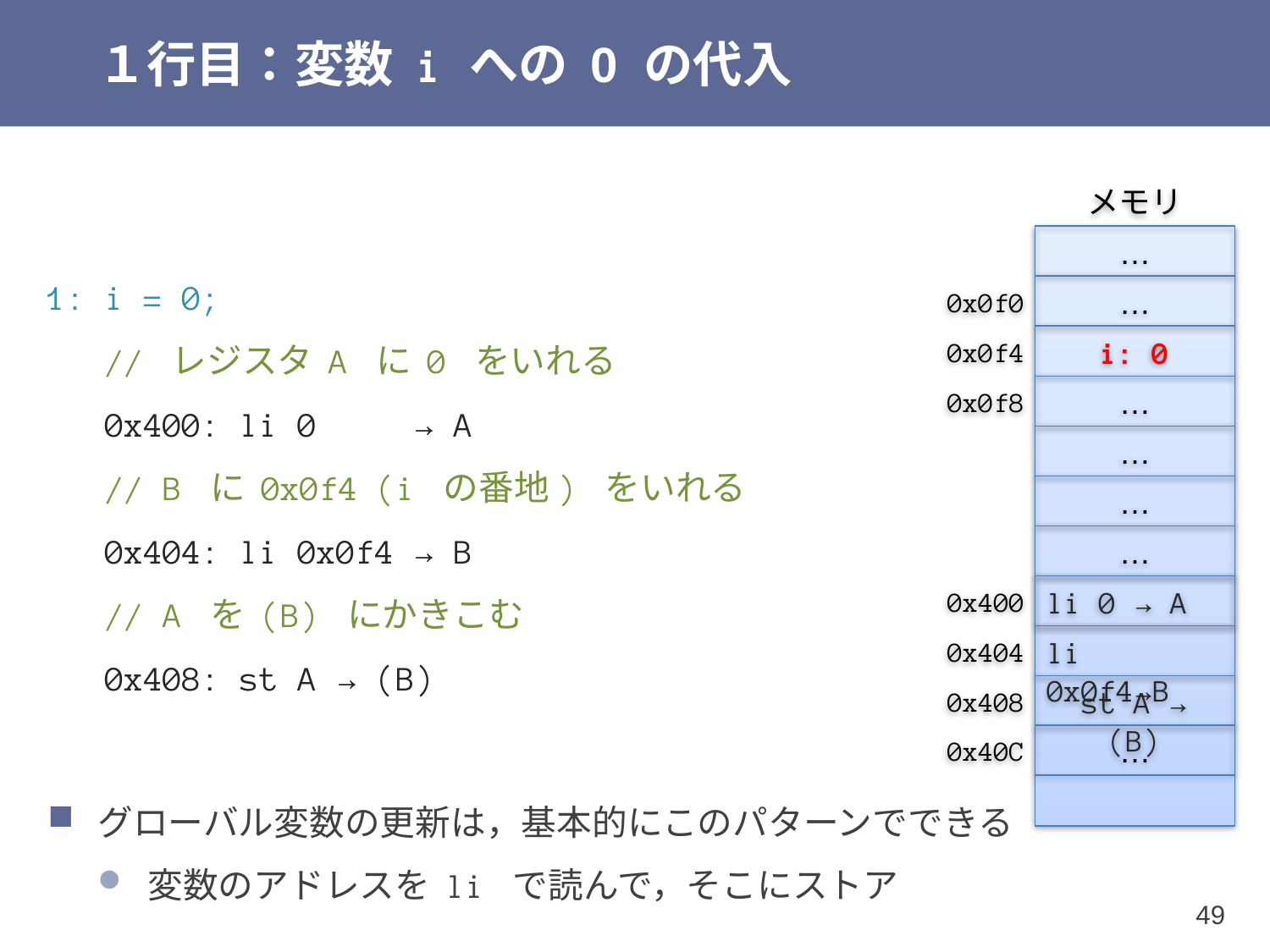

# １行目：変数 i への 0 の代入
メモリ

…
0x0f0
…
1: i = 0;
   // レジスタ A に 0 をいれる
   0x400: li 0     → A
   // B に 0x0f4 (i の番地) をいれる
   0x404: li 0x0f4 → B
   // A を (B) にかきこむ
   0x408: st A → (B)
0x0f4
i: 0
…
0x0f8
…
…
…
0x400

li 0 → A
0x404
li 0x0f4→B

0x408
st A → (B)

0x40C
…
グローバル変数の更新は，基本的にこのパターンでできる
変数のアドレスを li で読んで，そこにストア